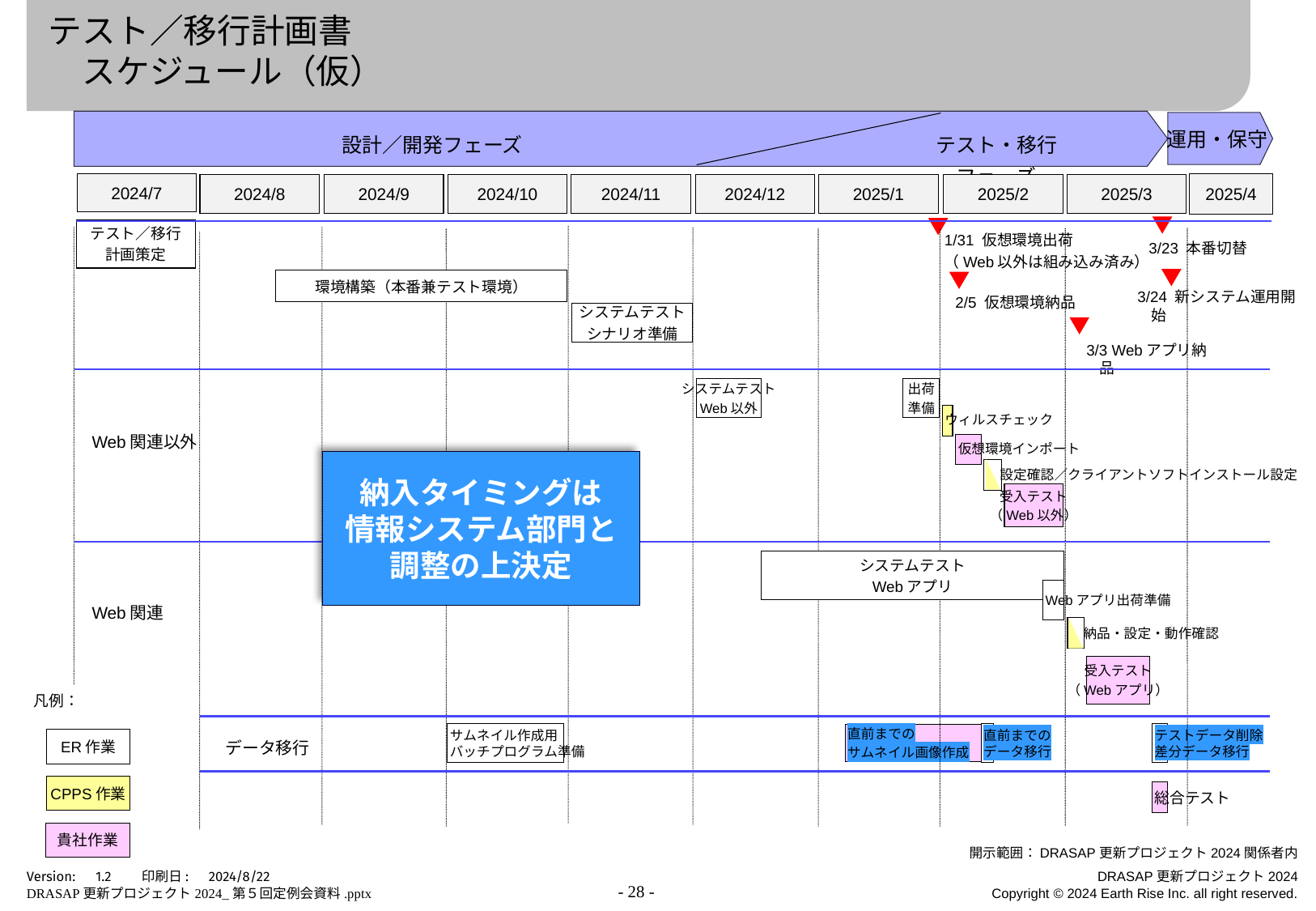

# テスト／移行計画書 　スケジュール（仮）

運用・保守

設計／開発フェーズ
テスト・移行フェーズ
2024/7
2025/4
2024/8
2024/9
2024/10
2024/11
2024/12
2025/1
2025/2
2025/3

テスト／移行
計画策定
1/31 仮想環境出荷
（Web以外は組み込み済み）

3/23 本番切替

環境構築（本番兼テスト環境）

3/24 新システム運用開始
2/5 仮想環境納品
システムテスト
シナリオ準備

3/3 Webアプリ納品
出荷
準備
システムテスト
Web以外
ウィルスチェック
Web関連以外
仮想環境インポート
納入タイミングは
情報システム部門と
調整の上決定

　設定確認／クライアントソフトインストール設定
受入テスト
（Web以外）
システムテスト
Webアプリ
Webアプリ出荷準備
Web関連
　納品・設定・動作確認

受入テスト
（Webアプリ）
凡例：
サムネイル作成用
バッチプログラム準備
直前までの
データ移行
テストデータ削除
差分データ移行
直前までの
サムネイル画像作成
ER作業
データ移行
CPPS作業
総合テスト
貴社作業